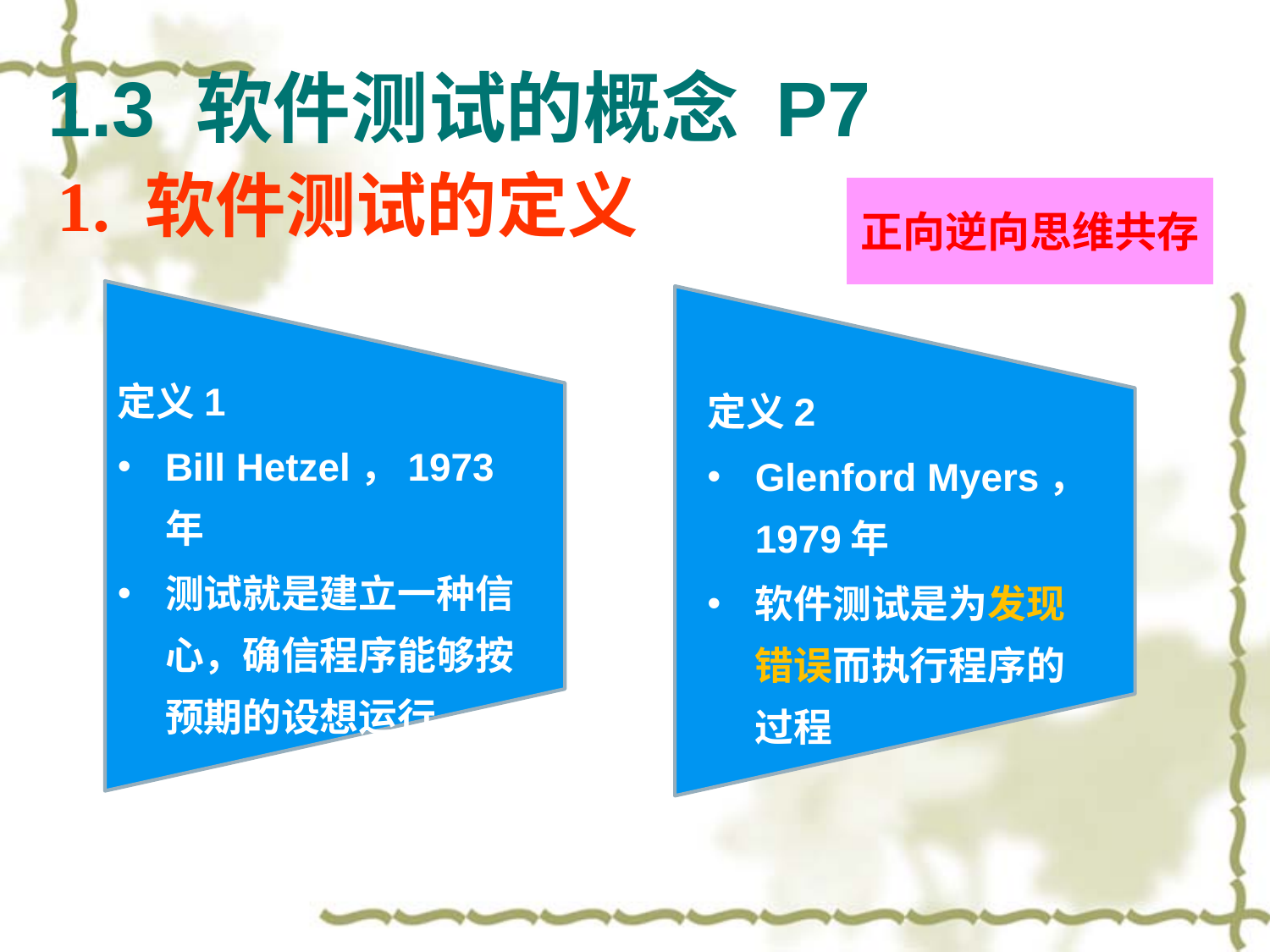

# 1.3 软件测试的概念 P7
1. 软件测试的定义
正向逆向思维共存

定义1
Bill Hetzel，1973年
测试就是建立一种信心，确信程序能够按预期的设想运行
定义2
Glenford Myers，1979年
软件测试是为发现错误而执行程序的过程